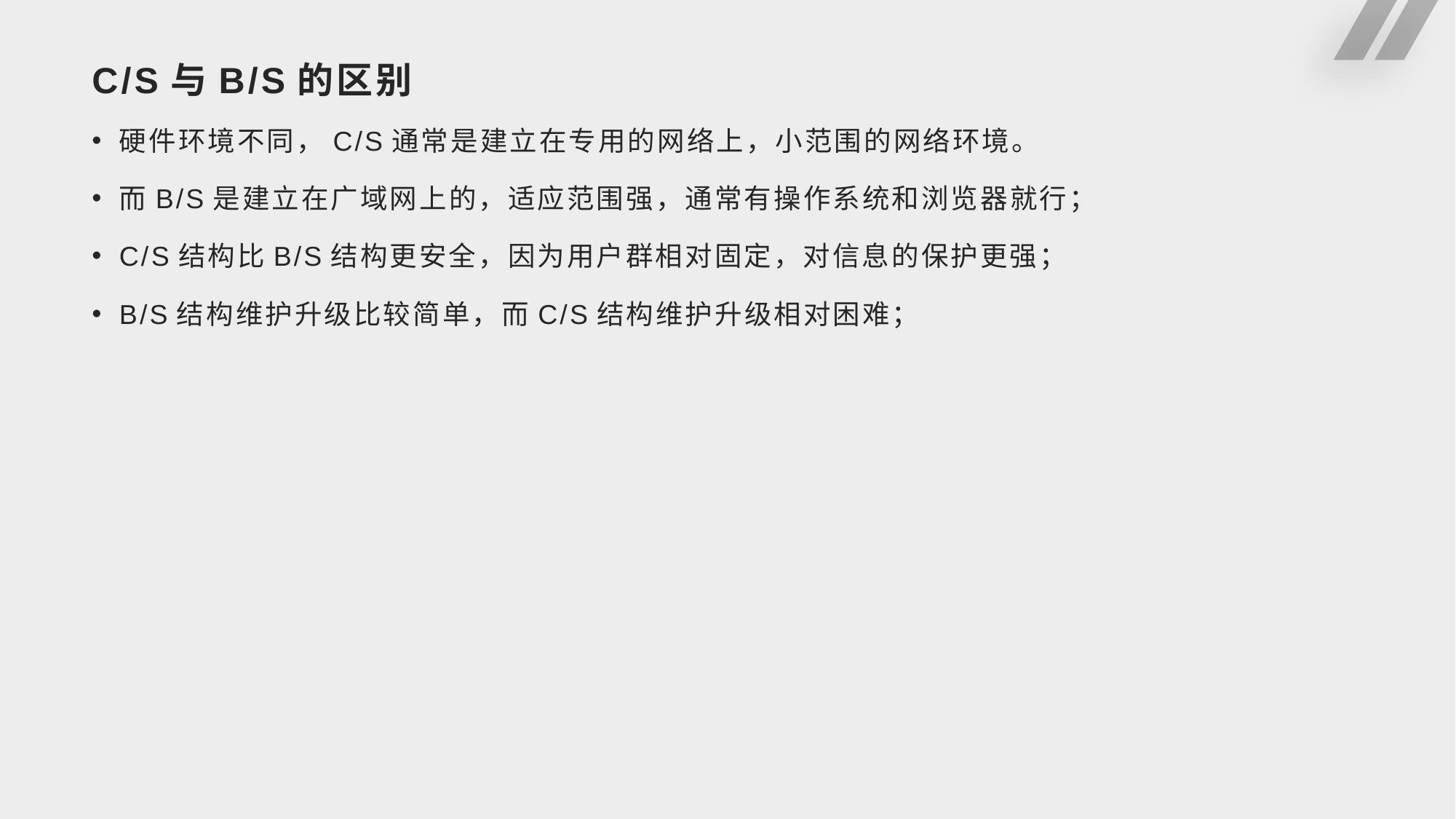

# C/S与B/S的区别
硬件环境不同，C/S通常是建立在专用的网络上，小范围的网络环境。
而B/S是建立在广域网上的，适应范围强，通常有操作系统和浏览器就行；
C/S结构比B/S结构更安全，因为用户群相对固定，对信息的保护更强；
B/S结构维护升级比较简单，而C/S结构维护升级相对困难；